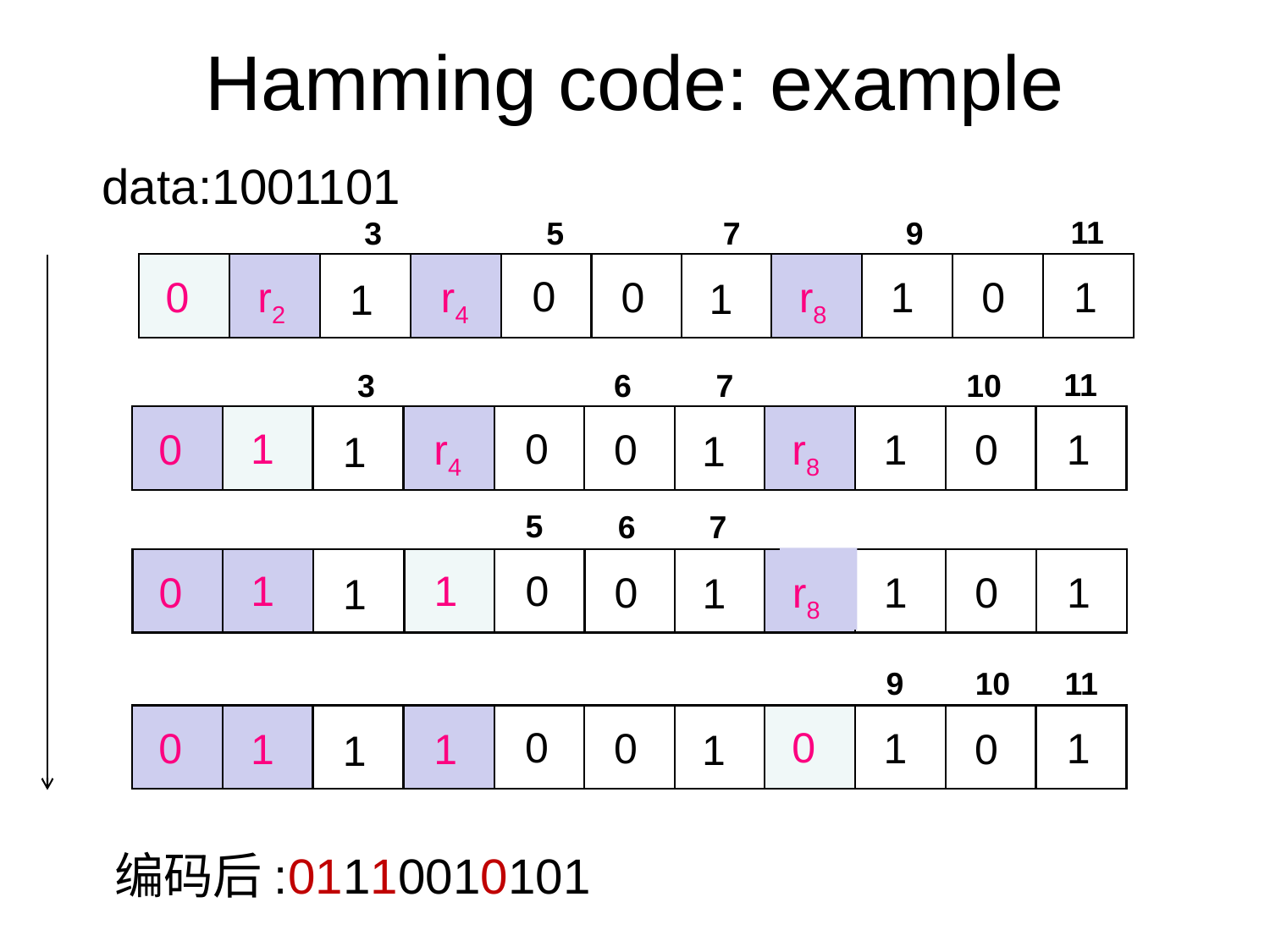

# Hamming code: example
data:1001101
11
3
5
7
9
0
r8
r2
r4

0

0

1

1
0
1
1
11
3
6
7
10
0
r8
1
r4

0

0

1

1
0
1
1
5
6
7
0
r8
1
1

0

0

1

1
0
1
1
9
10
11
0
0

0

0

1

1
1
1
0
1
1
编码后:01110010101